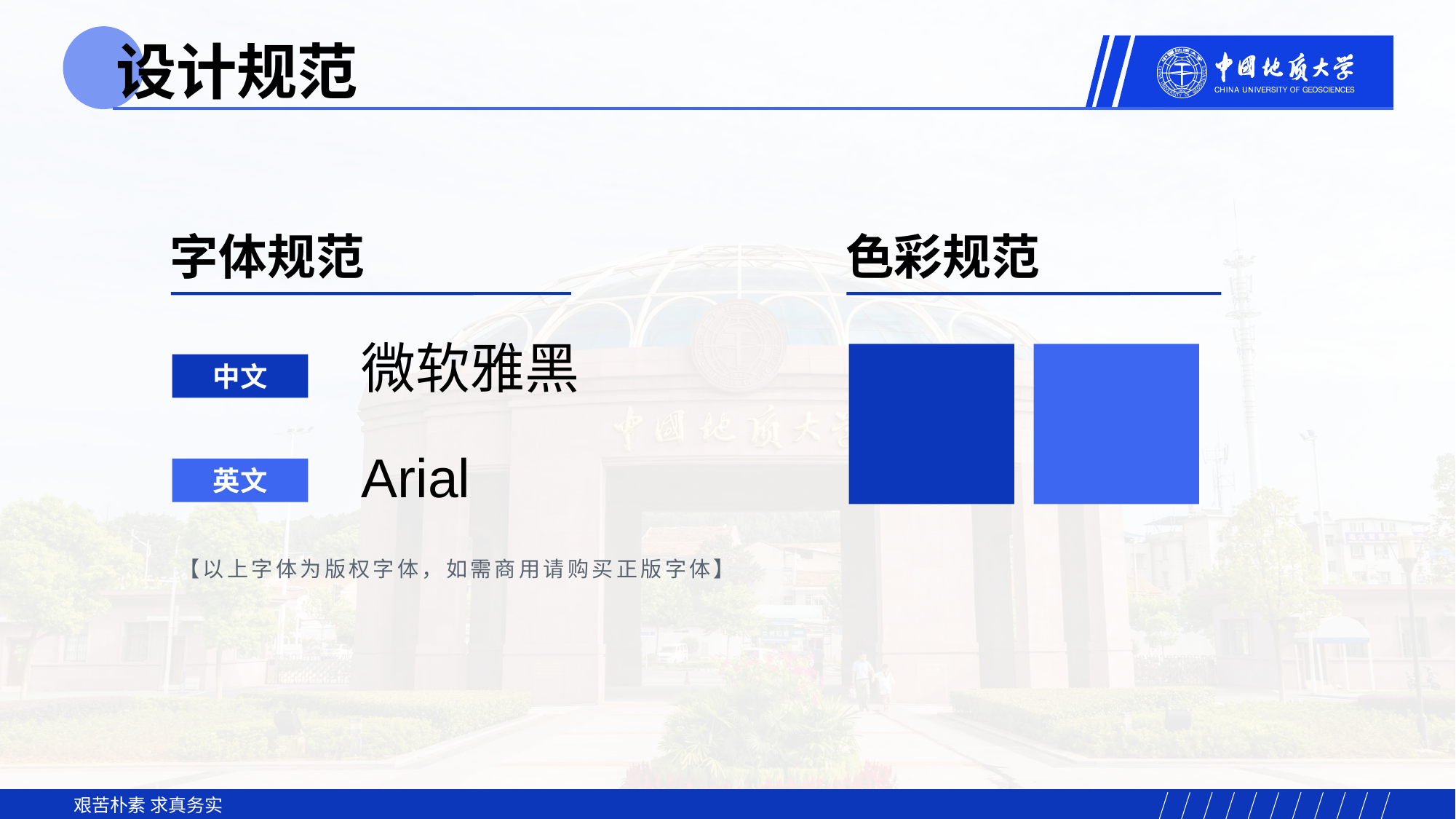

设计规范
字体规范
色彩规范
微软雅黑

中文
Arial
英文
【以上字体为版权字体，如需商用请购买正版字体】